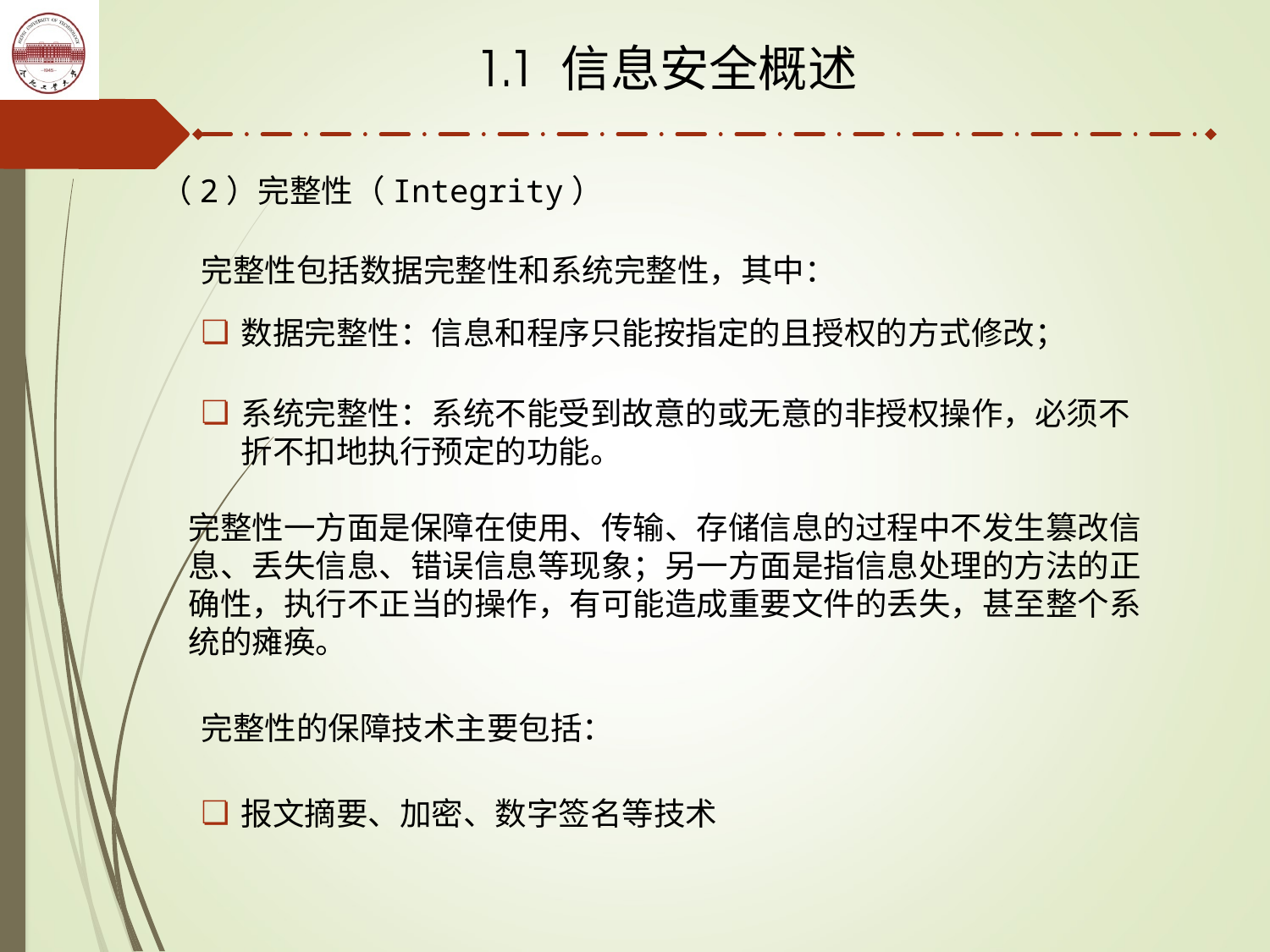

1.1 信息安全概述
（2）完整性（Integrity）
完整性包括数据完整性和系统完整性，其中：
数据完整性：信息和程序只能按指定的且授权的方式修改；
系统完整性：系统不能受到故意的或无意的非授权操作，必须不折不扣地执行预定的功能。
完整性一方面是保障在使用、传输、存储信息的过程中不发生篡改信息、丢失信息、错误信息等现象；另一方面是指信息处理的方法的正确性，执行不正当的操作，有可能造成重要文件的丢失，甚至整个系统的瘫痪。
完整性的保障技术主要包括：
报文摘要、加密、数字签名等技术